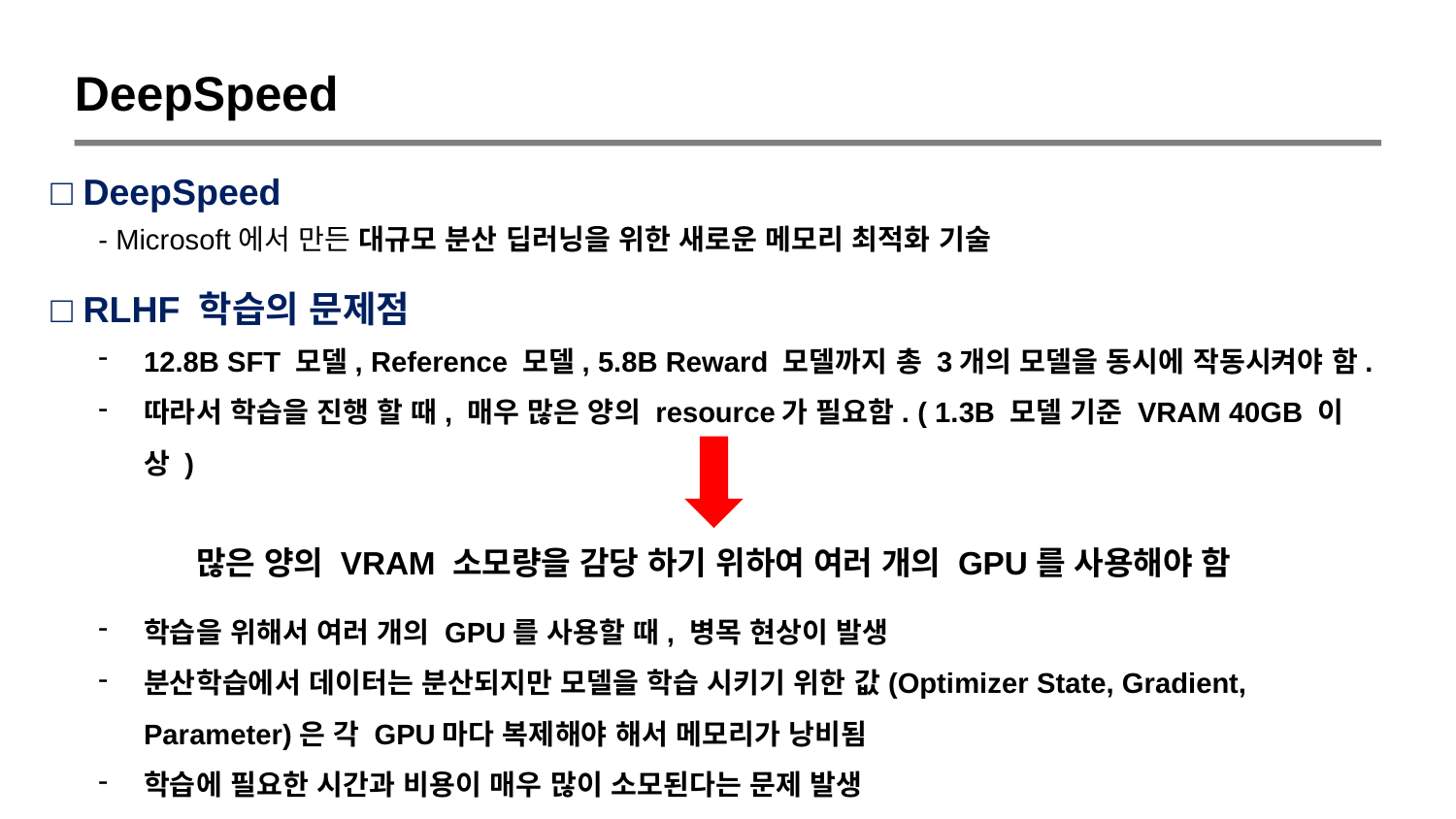

DeepSpeed
□ DeepSpeed
- Microsoft에서 만든 대규모 분산 딥러닝을 위한 새로운 메모리 최적화 기술
□ RLHF 학습의 문제점
12.8B SFT 모델, Reference 모델, 5.8B Reward 모델까지 총 3개의 모델을 동시에 작동시켜야 함.
따라서 학습을 진행 할 때, 매우 많은 양의 resource가 필요함. ( 1.3B 모델 기준 VRAM 40GB 이상 )

많은 양의 VRAM 소모량을 감당 하기 위하여 여러 개의 GPU를 사용해야 함
학습을 위해서 여러 개의 GPU를 사용할 때, 병목 현상이 발생
분산학습에서 데이터는 분산되지만 모델을 학습 시키기 위한 값(Optimizer State, Gradient, Parameter)은 각 GPU마다 복제해야 해서 메모리가 낭비됨
학습에 필요한 시간과 비용이 매우 많이 소모된다는 문제 발생